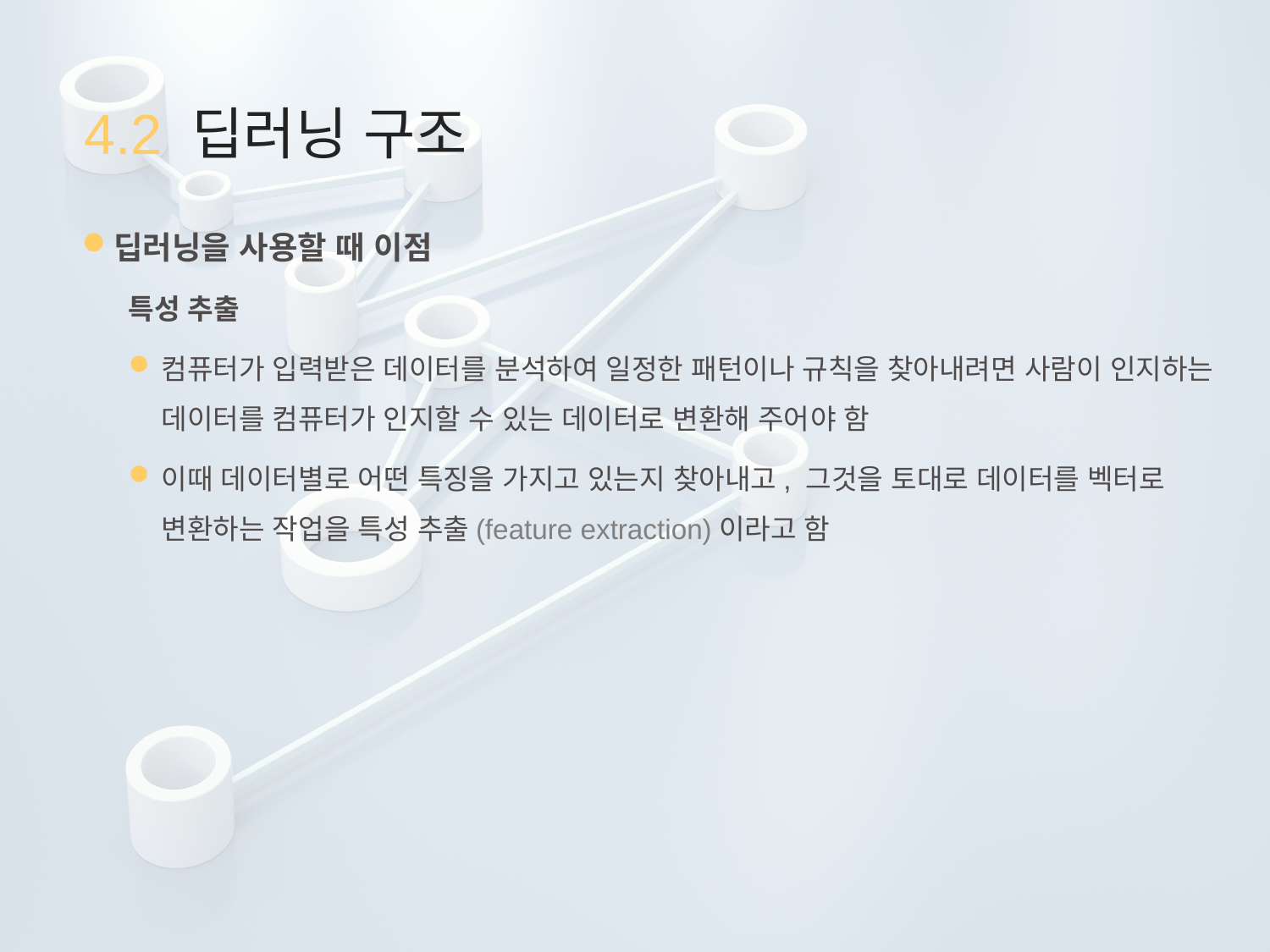

# 4.2 딥러닝 구조
딥러닝을 사용할 때 이점
특성 추출
컴퓨터가 입력받은 데이터를 분석하여 일정한 패턴이나 규칙을 찾아내려면 사람이 인지하는 데이터를 컴퓨터가 인지할 수 있는 데이터로 변환해 주어야 함
이때 데이터별로 어떤 특징을 가지고 있는지 찾아내고, 그것을 토대로 데이터를 벡터로 변환하는 작업을 특성 추출(feature extraction)이라고 함